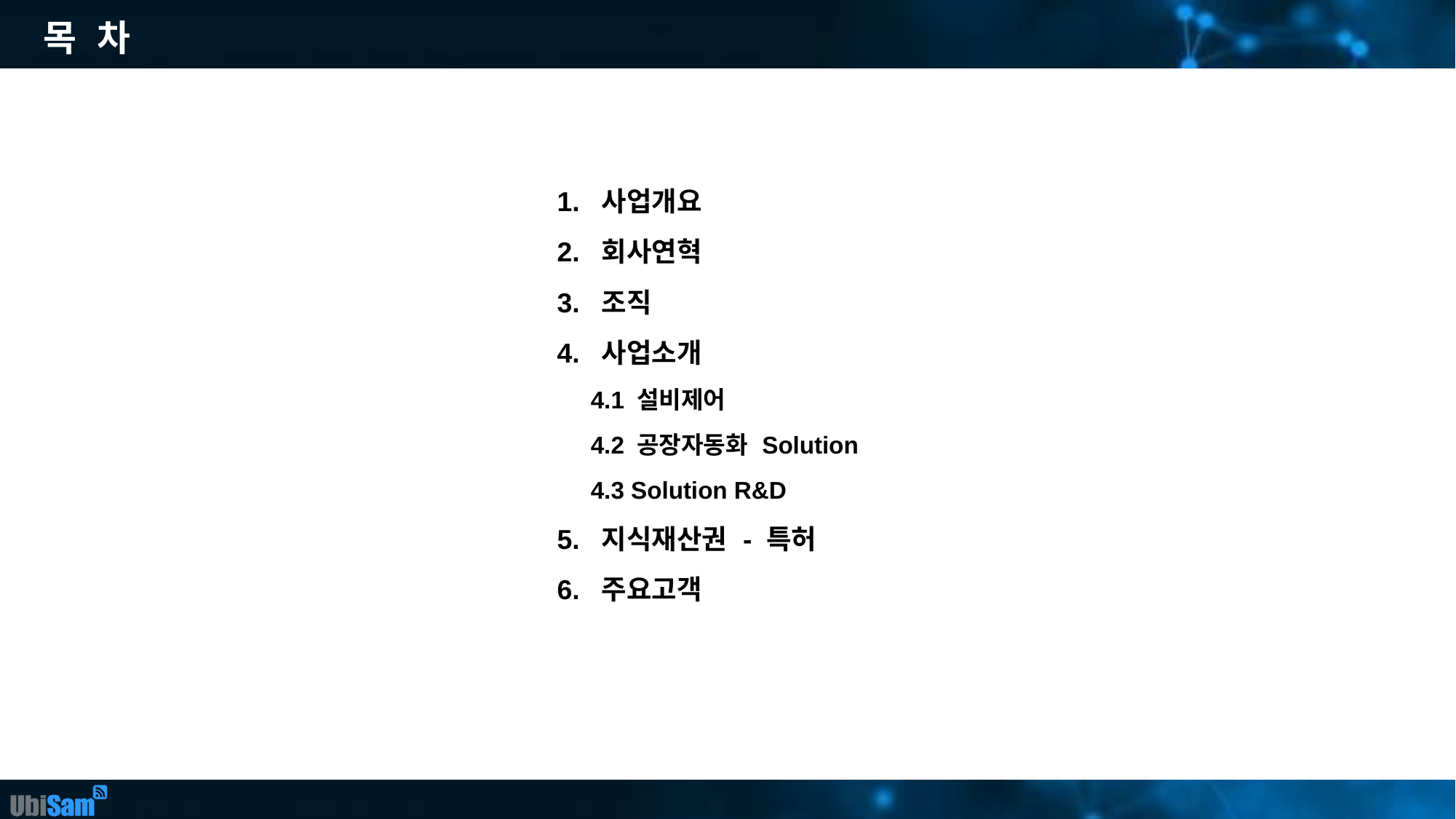

# 목  차
1.  사업개요
2.  회사연혁
3.  조직
4.  사업소개
     4.1 설비제어
     4.2 공장자동화 Solution
     4.3 Solution R&D
5.  지식재산권 - 특허
6.  주요고객